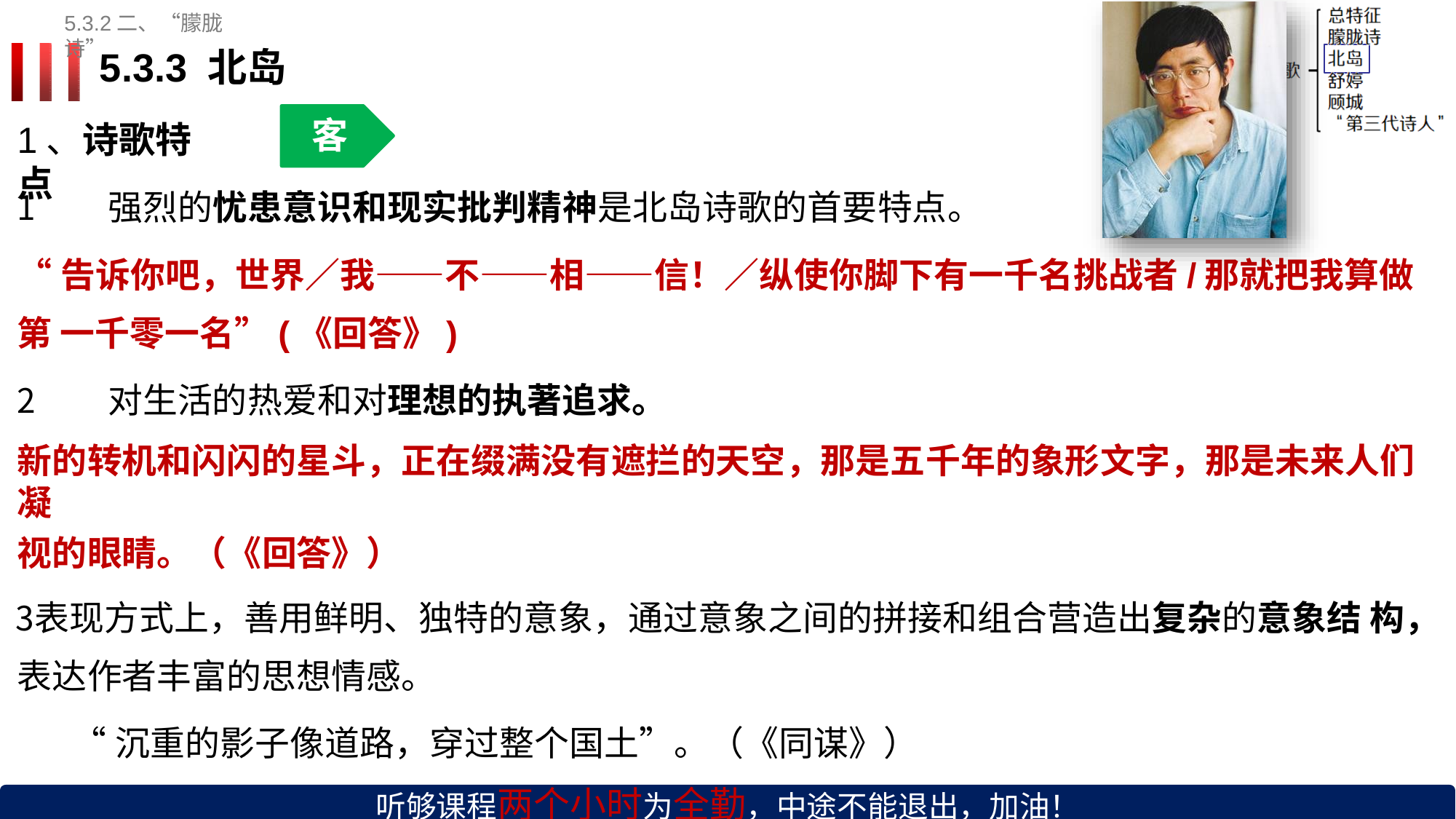

5.3.2二、“朦胧诗”
# 5.3.3 北岛

客
1、诗歌特点
强烈的忧患意识和现实批判精神是北岛诗歌的首要特点。
“告诉你吧，世界／我——不——相——信！／纵使你脚下有一千名挑战者/那就把我算做第 一千零一名”(《回答》)
对生活的热爱和对理想的执著追求。
新的转机和闪闪的星斗，正在缀满没有遮拦的天空，那是五千年的象形文字，那是未来人们凝
视的眼睛。（《回答》）
表现方式上，善用鲜明、独特的意象，通过意象之间的拼接和组合营造出复杂的意象结 构，表达作者丰富的思想情感。
“沉重的影子像道路，穿过整个国土”。（《同谋》）

听够课程两个小时为全勤，中途不能退出，加油！